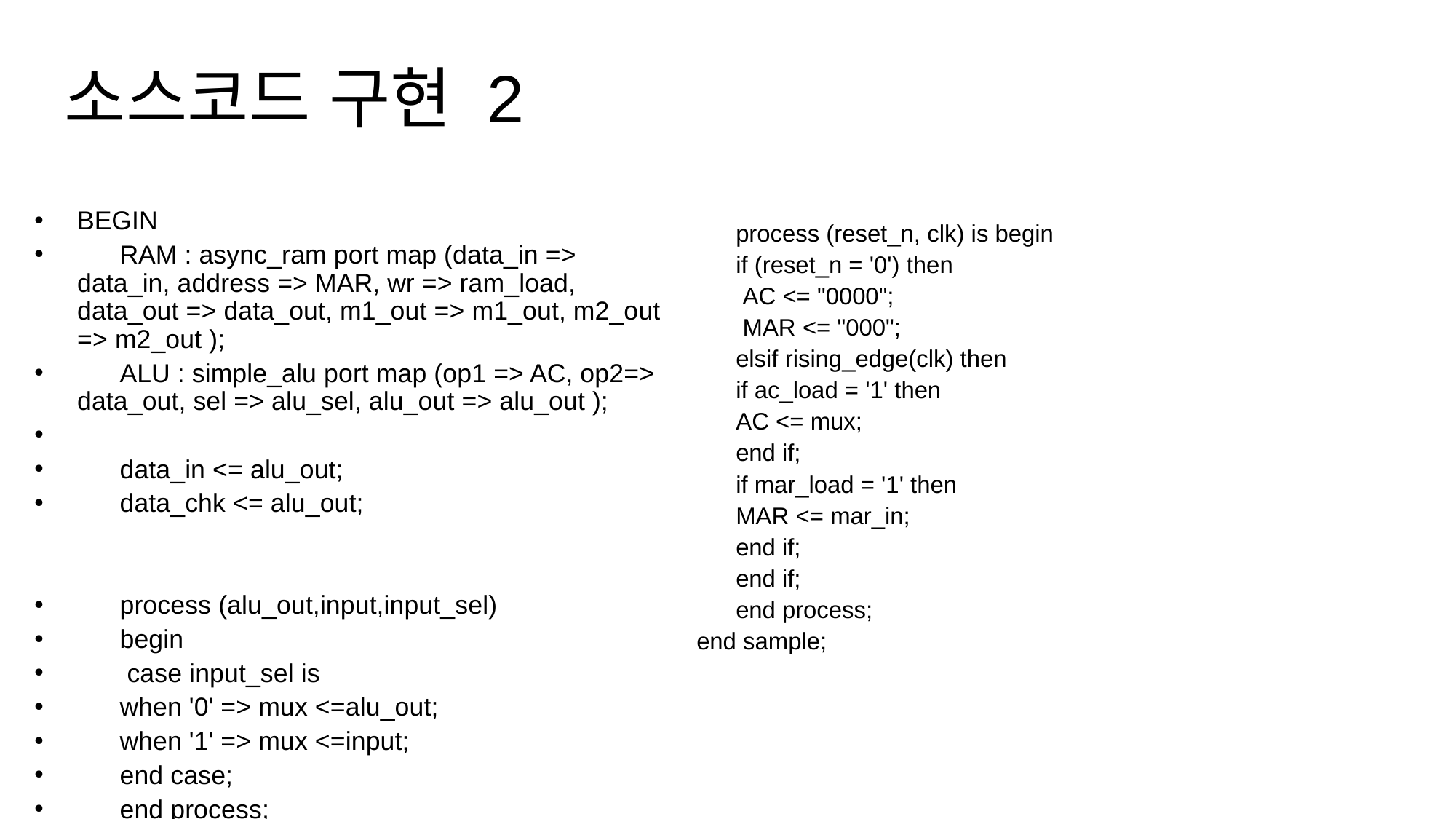

# 소스코드 구현 2

	process (reset_n, clk) is begin
	if (reset_n = '0') then
		 AC <= "0000";
		 MAR <= "000";
	elsif rising_edge(clk) then
		if ac_load = '1' then
			AC <= mux;
		end if;
		if mar_load = '1' then
			MAR <= mar_in;
		end if;
	end if;
	end process;
end sample;

BEGIN
	RAM : async_ram port map (data_in => data_in, address => MAR, wr => ram_load, data_out => data_out, m1_out => m1_out, m2_out => m2_out );
	ALU : simple_alu port map (op1 => AC, op2=> data_out, sel => alu_sel, alu_out => alu_out );

	data_in <= alu_out;
	data_chk <= alu_out;

	process (alu_out,input,input_sel)
		begin
		 case input_sel is
			when '0' => mux <=alu_out;
			when '1' => mux <=input;
		end case;
	end process;